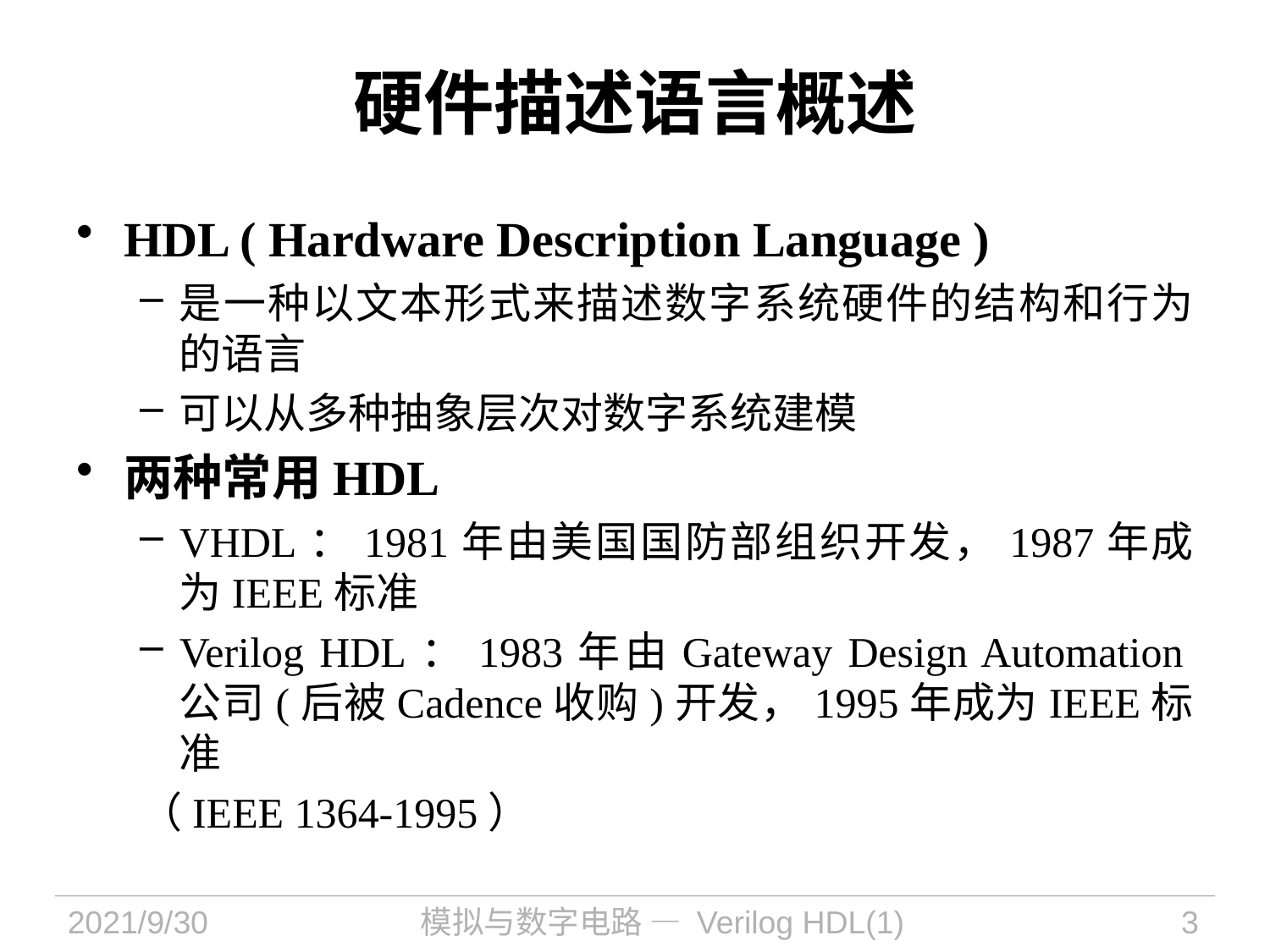

# 硬件描述语言概述
HDL ( Hardware Description Language )
是一种以文本形式来描述数字系统硬件的结构和行为的语言
可以从多种抽象层次对数字系统建模
两种常用HDL
VHDL：1981年由美国国防部组织开发，1987年成为IEEE标准
Verilog HDL：1983年由Gateway Design Automation公司(后被Cadence收购)开发，1995年成为IEEE标准
（IEEE 1364-1995）
2021/9/30
模拟与数字电路 — Verilog HDL(1)
3